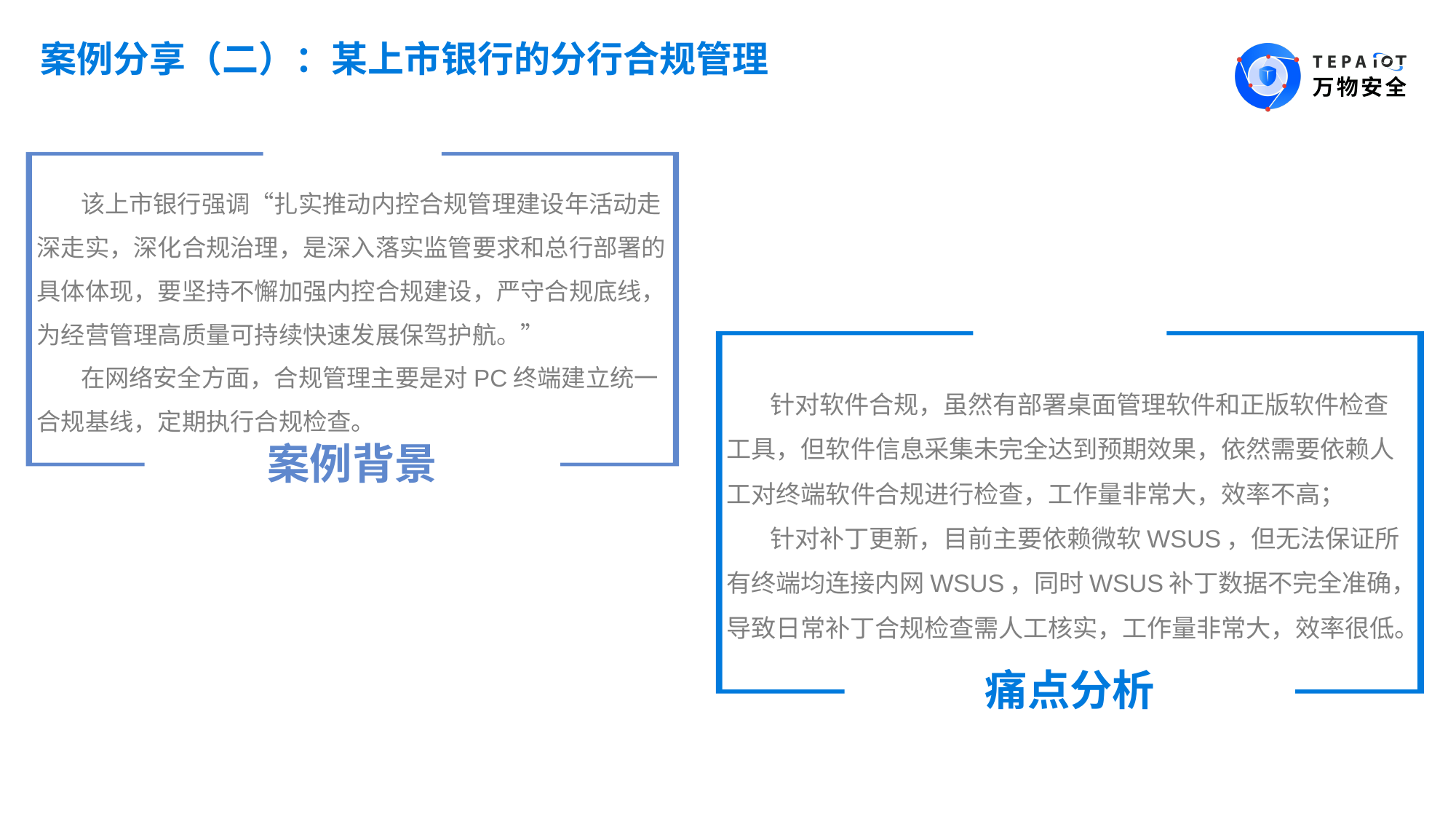

案例分享（二）：某上市银行的分行合规管理
       该上市银行强调“扎实推动内控合规管理建设年活动走深走实，深化合规治理，是深入落实监管要求和总行部署的具体体现，要坚持不懈加强内控合规建设，严守合规底线，为经营管理高质量可持续快速发展保驾护航。”
       在网络安全方面，合规管理主要是对PC终端建立统一合规基线，定期执行合规检查。
案例背景
       针对软件合规，虽然有部署桌面管理软件和正版软件检查工具，但软件信息采集未完全达到预期效果，依然需要依赖人工对终端软件合规进行检查，工作量非常大，效率不高；
       针对补丁更新，目前主要依赖微软WSUS，但无法保证所有终端均连接内网WSUS，同时WSUS补丁数据不完全准确，导致日常补丁合规检查需人工核实，工作量非常大，效率很低。
痛点分析